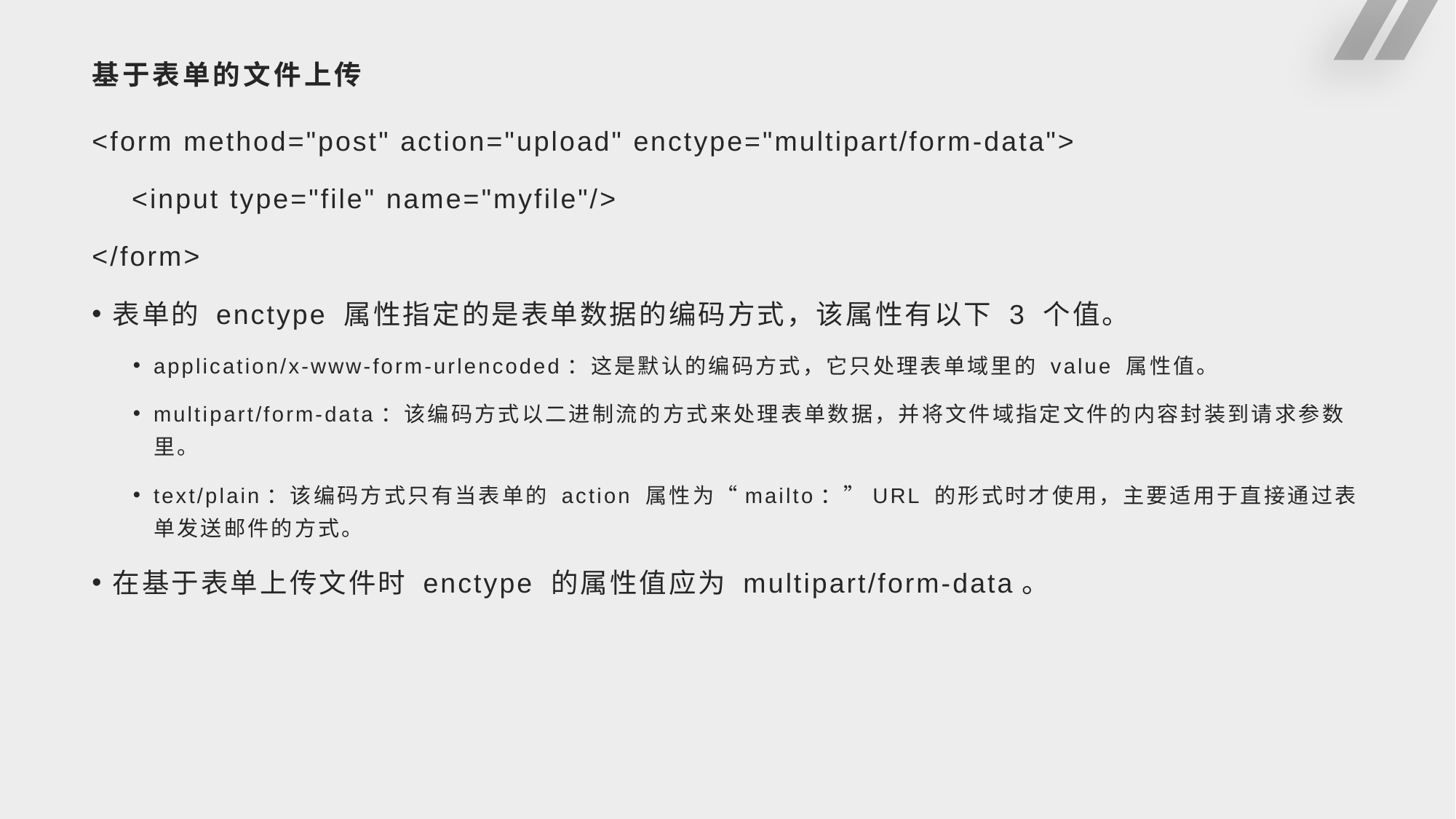

# 基于表单的文件上传
<form method="post" action="upload" enctype="multipart/form-data">
    <input type="file" name="myfile"/>
</form>
表单的 enctype 属性指定的是表单数据的编码方式，该属性有以下 3 个值。
application/x-www-form-urlencoded：这是默认的编码方式，它只处理表单域里的 value 属性值。
multipart/form-data：该编码方式以二进制流的方式来处理表单数据，并将文件域指定文件的内容封装到请求参数里。
text/plain：该编码方式只有当表单的 action 属性为“mailto：”URL 的形式时才使用，主要适用于直接通过表单发送邮件的方式。
在基于表单上传文件时 enctype 的属性值应为 multipart/form-data。